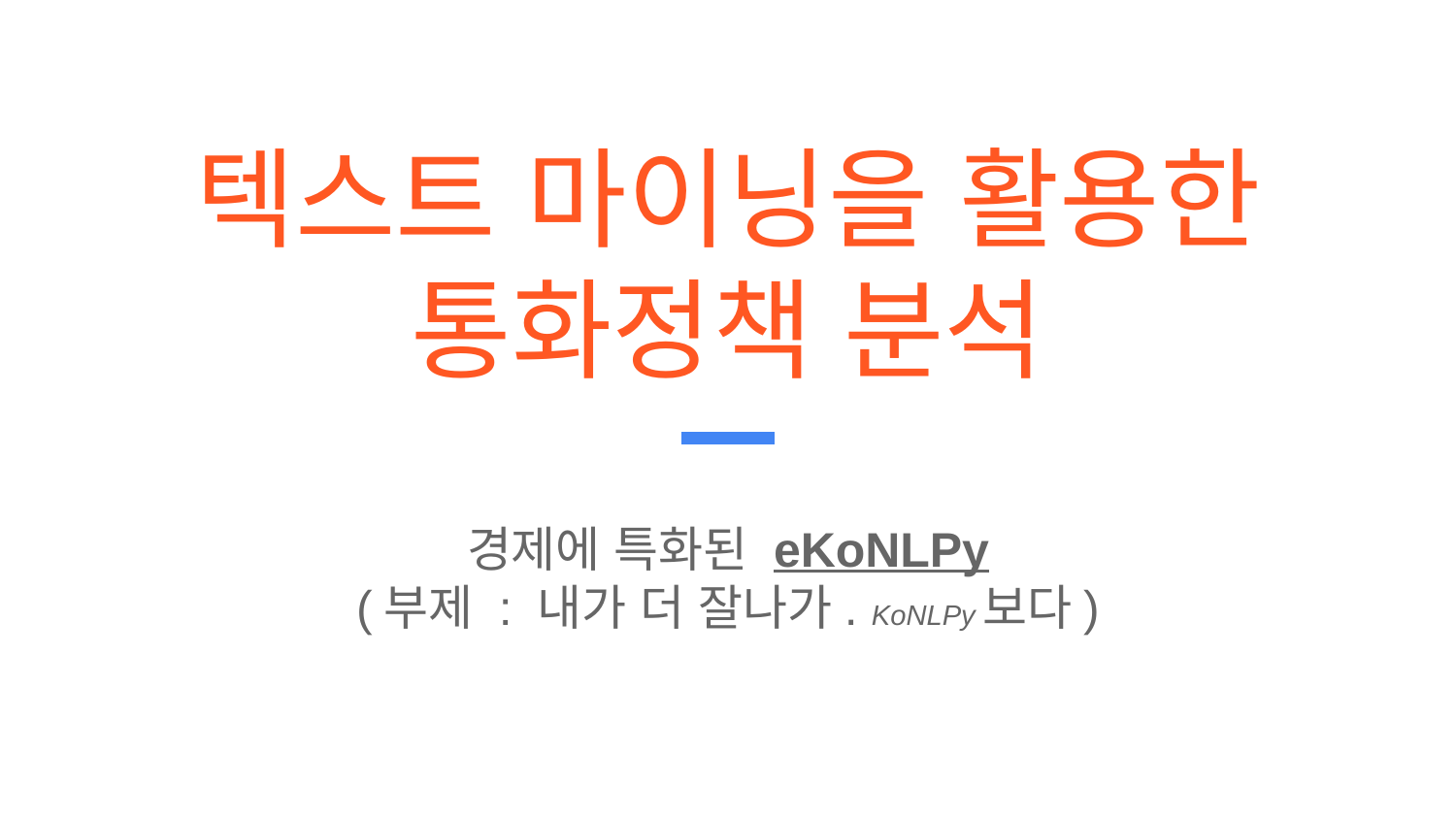

# 텍스트 마이닝을 활용한 통화정책 분석
경제에 특화된 eKoNLPy
(부제 : 내가 더 잘나가. KoNLPy보다)